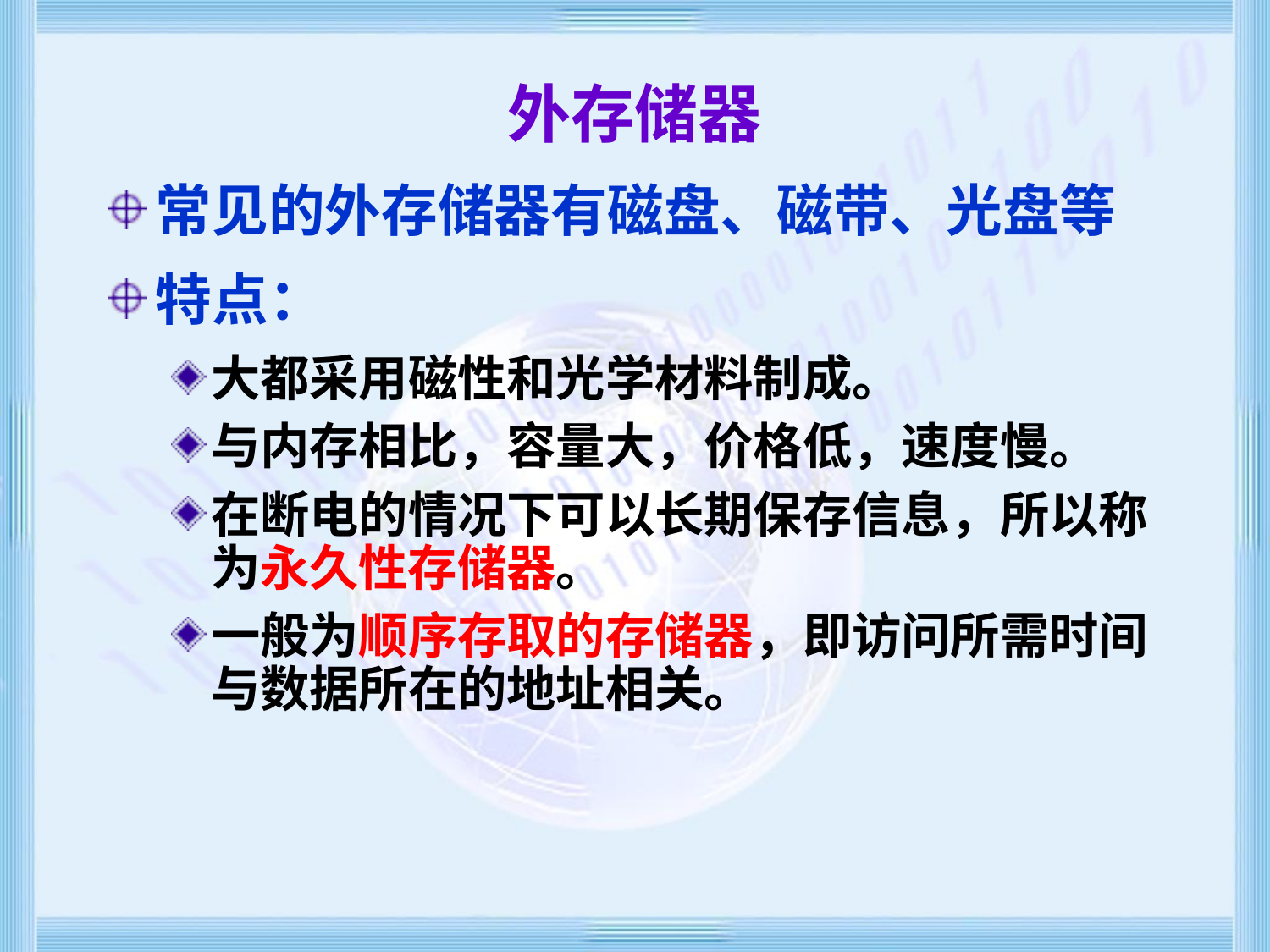

# 外存储器
常见的外存储器有磁盘、磁带、光盘等
特点：
大都采用磁性和光学材料制成。
与内存相比，容量大，价格低，速度慢。
在断电的情况下可以长期保存信息，所以称为永久性存储器。
一般为顺序存取的存储器，即访问所需时间 与数据所在的地址相关。

6